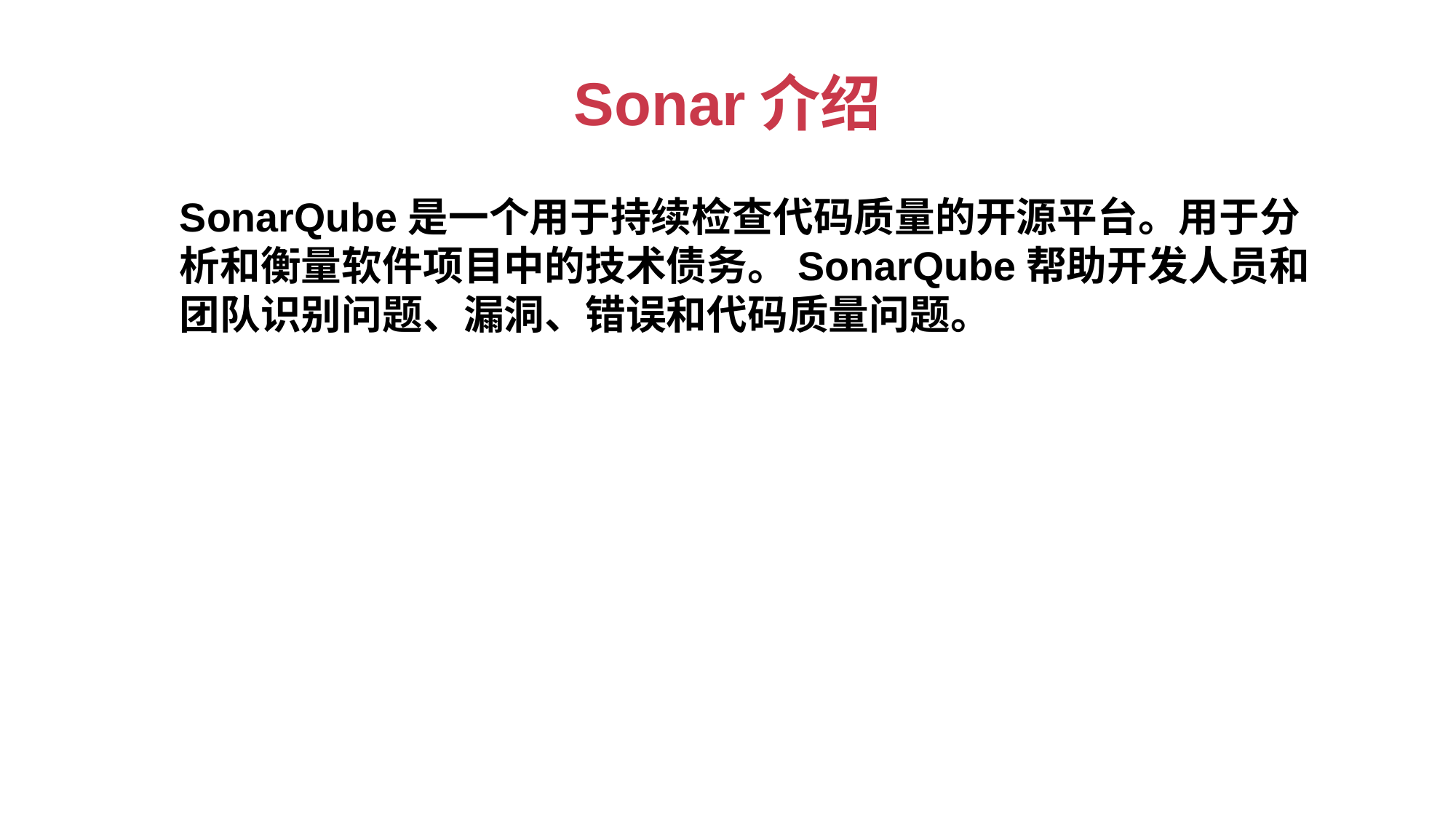

# Sonar介绍
SonarQube是一个用于持续检查代码质量的开源平台。用于分析和衡量软件项目中的技术债务。SonarQube帮助开发人员和团队识别问题、漏洞、错误和代码质量问题。